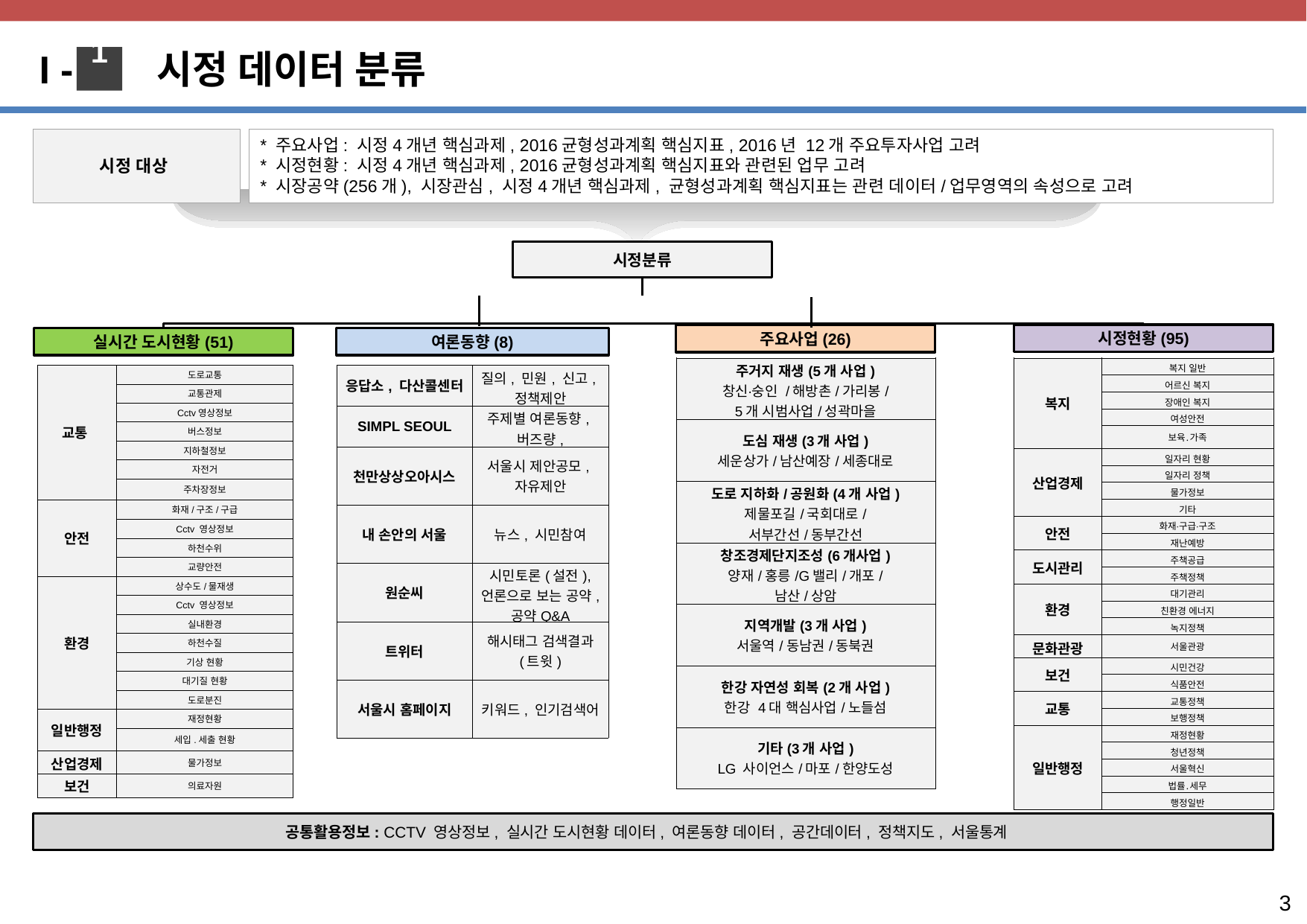

I -       시정 데이터 분류
1
시정 대상
* 주요사업: 시정4개년 핵심과제, 2016균형성과계획 핵심지표, 2016년 12개 주요투자사업 고려
* 시정현황: 시정4개년 핵심과제, 2016균형성과계획 핵심지표와 관련된 업무 고려
* 시장공약(256개), 시장관심, 시정4개년 핵심과제, 균형성과계획 핵심지표는 관련 데이터/업무영역의 속성으로 고려

시정분류
시정현황(95)
주요사업(26)
실시간 도시현황(51)
여론동향(8)
| 주거지 재생(5개 사업) 창신∙숭인 /해방촌/가리봉/ 5개 시범사업/성곽마을 |
| --- |
| 도심 재생(3개 사업) 세운상가/남산예장/세종대로 |
| 도로 지하화/공원화(4개 사업) 제물포길/국회대로/ 서부간선/동부간선 |
| 창조경제단지조성(6개사업) 양재/홍릉/G밸리/개포/ 남산/상암 |
| 지역개발(3개 사업) 서울역/동남권/동북권 |
| 한강 자연성 회복(2개 사업) 한강 4대 핵심사업/노들섬 |
| 기타(3개 사업) LG 사이언스/마포/한양도성 |
| 복지 | 복지 일반 |
| --- | --- |
|  | 어르신 복지 |
|  | 장애인 복지 |
|  | 여성안전 |
|  | 보육․가족 |
| 산업경제 | 일자리 현황 |
|  | 일자리 정책 |
|  | 물가정보 |
|  | 기타 |
| 안전 | 화재∙구급∙구조 |
|  | 재난예방 |
| 도시관리 | 주책공급 |
|  | 주책정책 |
| 환경 | 대기관리 |
|  | 친환경 에너지 |
|  | 녹지정책 |
| 문화관광 | 서울관광 |
| 보건 | 시민건강 |
|  | 식품안전 |
| 교통 | 교통정책 |
|  | 보행정책 |
| 일반행정 | 재정현황 |
|  | 청년정책 |
|  | 서울혁신 |
|  | 법률․세무 |
|  | 행정일반 |
| 응답소, 다산콜센터 | 질의, 민원, 신고, 정책제안 |
| --- | --- |
| SIMPL SEOUL | 주제별 여론동향, 버즈량, |
| 천만상상오아시스 | 서울시 제안공모, 자유제안 |
| 내 손안의 서울 | 뉴스, 시민참여 |
| 원순씨 | 시민토론(설전), 언론으로 보는 공약, 공약Q&A |
| 트위터 | 해시태그 검색결과 (트윗) |
| 서울시 홈페이지 | 키워드, 인기검색어 |
| 교통 | 도로교통 |
| --- | --- |
|  | 교통관제 |
|  | Cctv영상정보 |
|  | 버스정보 |
|  | 지하철정보 |
|  | 자전거 |
|  | 주차장정보 |
| 안전 | 화재/구조/구급 |
|  | Cctv 영상정보 |
|  | 하천수위 |
|  | 교량안전 |
| 환경 | 상수도/물재생 |
|  | Cctv 영상정보 |
|  | 실내환경 |
|  | 하천수질 |
|  | 기상 현황 |
|  | 대기질 현황 |
|  | 도로분진 |
| 일반행정 | 재정현황 |
|  | 세입.세출 현황 |
| 산업경제 | 물가정보 |
| 보건 | 의료자원 |
공통활용정보: CCTV 영상정보, 실시간 도시현황 데이터, 여론동향 데이터, 공간데이터, 정책지도, 서울통계